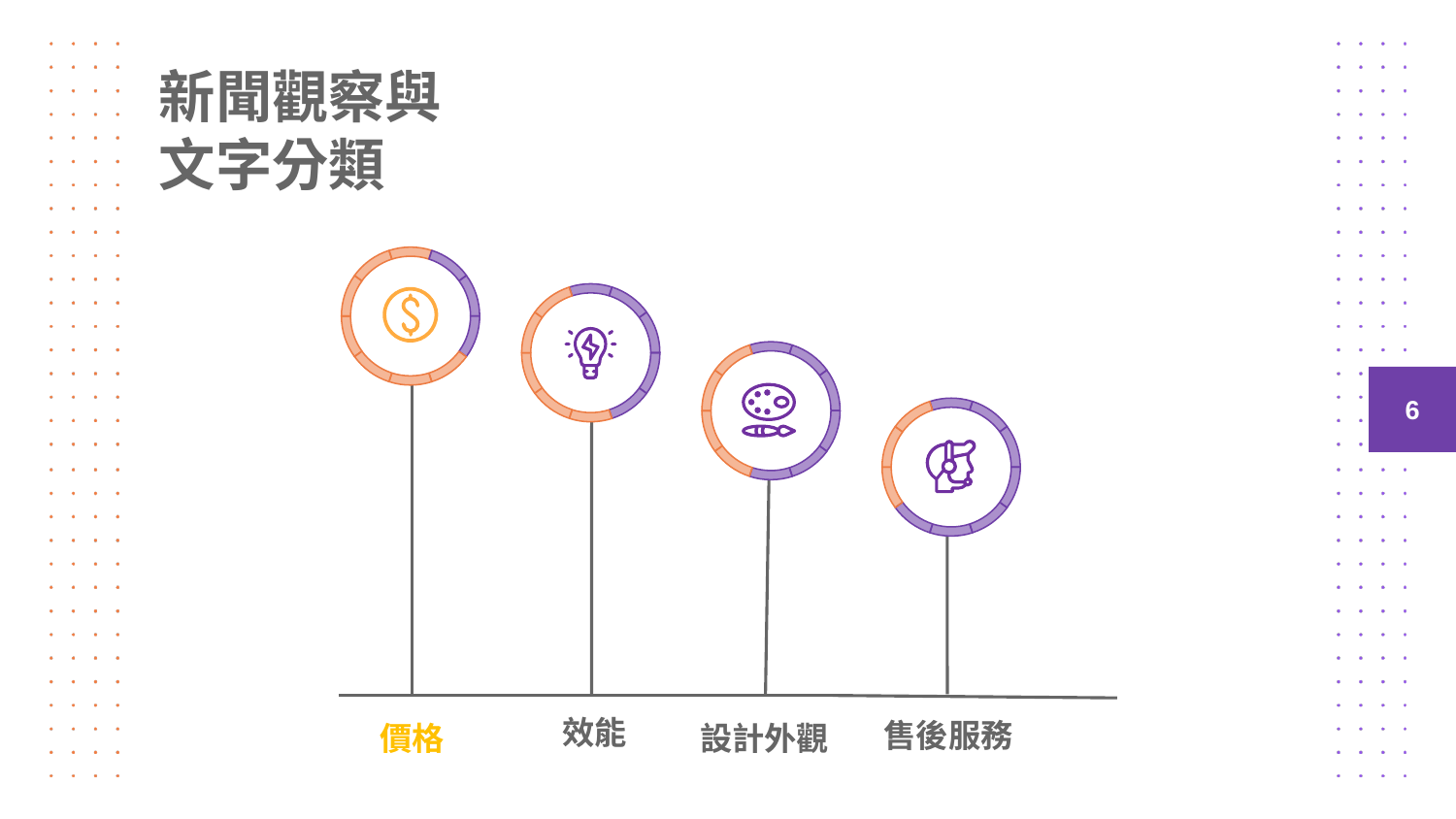

# 新聞觀察與文字分類

售後服務
效能
設計外觀
價格
6